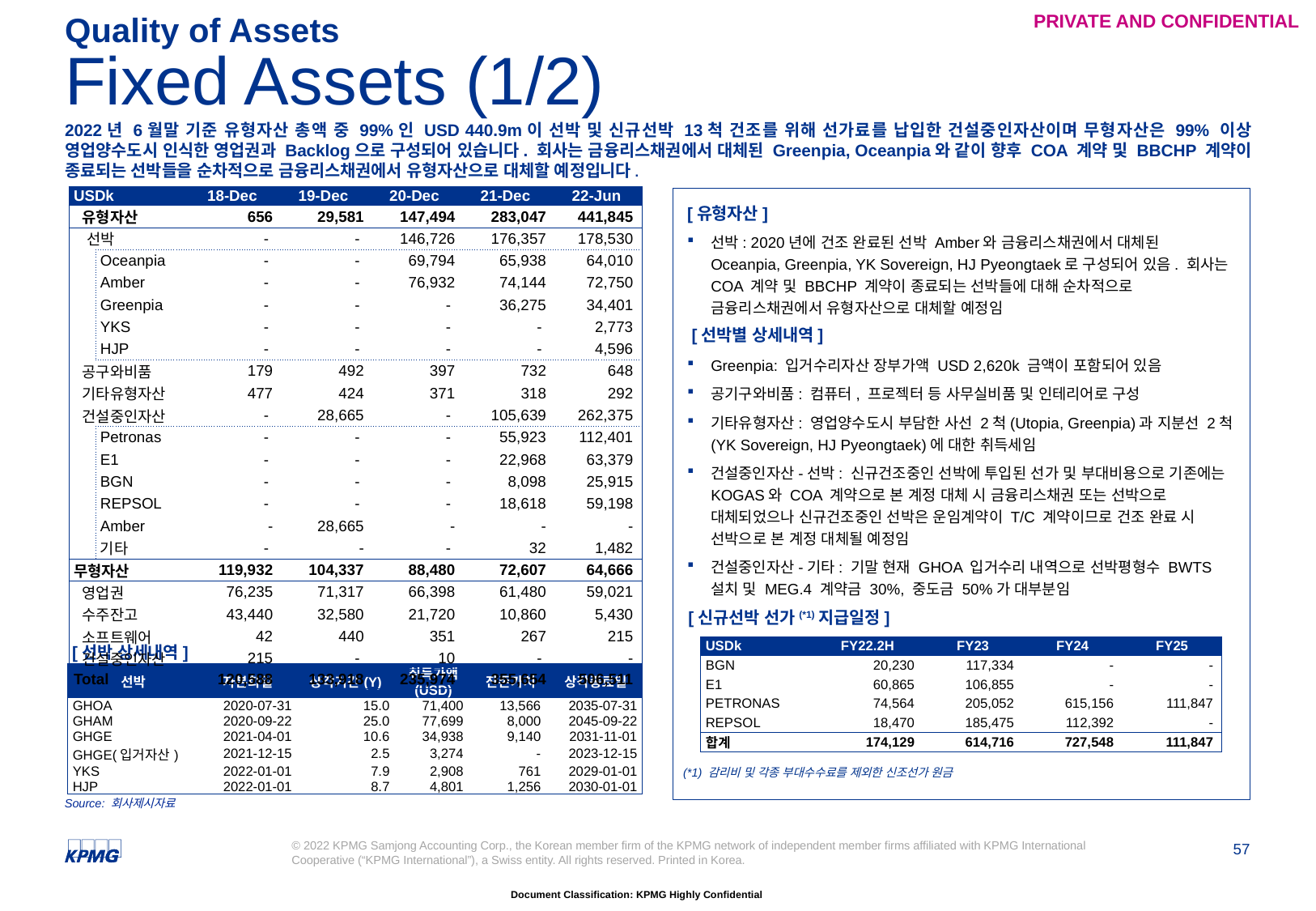

Quality of Assets
# Fixed Assets (1/2)
2022년 6월말 기준 유형자산 총액 중 99%인 USD 440.9m이 선박 및 신규선박 13척 건조를 위해 선가료를 납입한 건설중인자산이며 무형자산은 99% 이상 영업양수도시 인식한 영업권과 Backlog으로 구성되어 있습니다. 회사는 금융리스채권에서 대체된 Greenpia, Oceanpia와 같이 향후 COA 계약 및 BBCHP 계약이 종료되는 선박들을 순차적으로 금융리스채권에서 유형자산으로 대체할 예정입니다.
| USDk |  | 18-Dec | 19-Dec | 20-Dec | 21-Dec | 22-Jun |
| --- | --- | --- | --- | --- | --- | --- |
| 유형자산 |  | 656 | 29,581 | 147,494 | 283,047 | 441,845 |
| 선박 |  | - | - | 146,726 | 176,357 | 178,530 |
|  | Oceanpia | - | - | 69,794 | 65,938 | 64,010 |
|  | Amber | - | - | 76,932 | 74,144 | 72,750 |
|  | Greenpia | - | - | - | 36,275 | 34,401 |
|  | YKS | - | - | - | - | 2,773 |
|  | HJP | - | - | - | - | 4,596 |
| 공구와비품 |  | 179 | 492 | 397 | 732 | 648 |
| 기타유형자산 |  | 477 | 424 | 371 | 318 | 292 |
| 건설중인자산 |  | - | 28,665 | - | 105,639 | 262,375 |
|  | Petronas | - | - | - | 55,923 | 112,401 |
|  | E1 | - | - | - | 22,968 | 63,379 |
|  | BGN | - | - | - | 8,098 | 25,915 |
|  | REPSOL | - | - | - | 18,618 | 59,198 |
|  | Amber | - | 28,665 | - | - | - |
|  | 기타 | - | - | - | 32 | 1,482 |
| 무형자산 |  | 119,932 | 104,337 | 88,480 | 72,607 | 64,666 |
| 영업권 |  | 76,235 | 71,317 | 66,398 | 61,480 | 59,021 |
| 수주잔고 |  | 43,440 | 32,580 | 21,720 | 10,860 | 5,430 |
| 소프트웨어 |  | 42 | 440 | 351 | 267 | 215 |
| 건설중인자산 |  | 215 | - | 10 | - | - |
| Total |  | 120,588 | 133,918 | 235,974 | 355,654 | 506,511 |
[유형자산]
선박: 2020년에 건조 완료된 선박 Amber와 금융리스채권에서 대체된 Oceanpia, Greenpia, YK Sovereign, HJ Pyeongtaek로 구성되어 있음. 회사는 COA 계약 및 BBCHP 계약이 종료되는 선박들에 대해 순차적으로 금융리스채권에서 유형자산으로 대체할 예정임

Greenpia: 입거수리자산 장부가액 USD 2,620k 금액이 포함되어 있음
공기구와비품: 컴퓨터, 프로젝터 등 사무실비품 및 인테리어로 구성
기타유형자산: 영업양수도시 부담한 사선 2척(Utopia, Greenpia)과 지분선 2척(YK Sovereign, HJ Pyeongtaek)에 대한 취득세임
건설중인자산-선박: 신규건조중인 선박에 투입된 선가 및 부대비용으로 기존에는 KOGAS와 COA 계약으로 본 계정 대체 시 금융리스채권 또는 선박으로 대체되었으나 신규건조중인 선박은 운임계약이 T/C 계약이므로 건조 완료 시 선박으로 본 계정 대체될 예정임
건설중인자산-기타: 기말 현재 GHOA 입거수리 내역으로 선박평형수 BWTS 설치 및 MEG.4 계약금 30%, 중도금 50%가 대부분임

[선박별 상세내역]
[신규선박 선가(*1)지급일정]
| USDk | FY22.2H | FY23 | FY24 | FY25 |
| --- | --- | --- | --- | --- |
| BGN | 20,230 | 117,334 | - | - |
| E1 | 60,865 | 106,855 | - | - |
| PETRONAS | 74,564 | 205,052 | 615,156 | 111,847 |
| REPSOL | 18,470 | 185,475 | 112,392 | - |
| 합계 | 174,129 | 614,716 | 727,548 | 111,847 |
[선박 상세내역]
| 선박 | 자본화일 | 상각기간(Y) | 취득가액 (USD) | 잔존가치 | 상각종료일 |
| --- | --- | --- | --- | --- | --- |
| GHOA | 2020-07-31 | 15.0 | 71,400 | 13,566 | 2035-07-31 |
| GHAM | 2020-09-22 | 25.0 | 77,699 | 8,000 | 2045-09-22 |
| GHGE | 2021-04-01 | 10.6 | 34,938 | 9,140 | 2031-11-01 |
| GHGE(입거자산) | 2021-12-15 | 2.5 | 3,274 | - | 2023-12-15 |
| YKS | 2022-01-01 | 7.9 | 2,908 | 761 | 2029-01-01 |
| HJP | 2022-01-01 | 8.7 | 4,801 | 1,256 | 2030-01-01 |
(*1) 감리비 및 각종 부대수수료를 제외한 신조선가 원금
Source: 회사제시자료